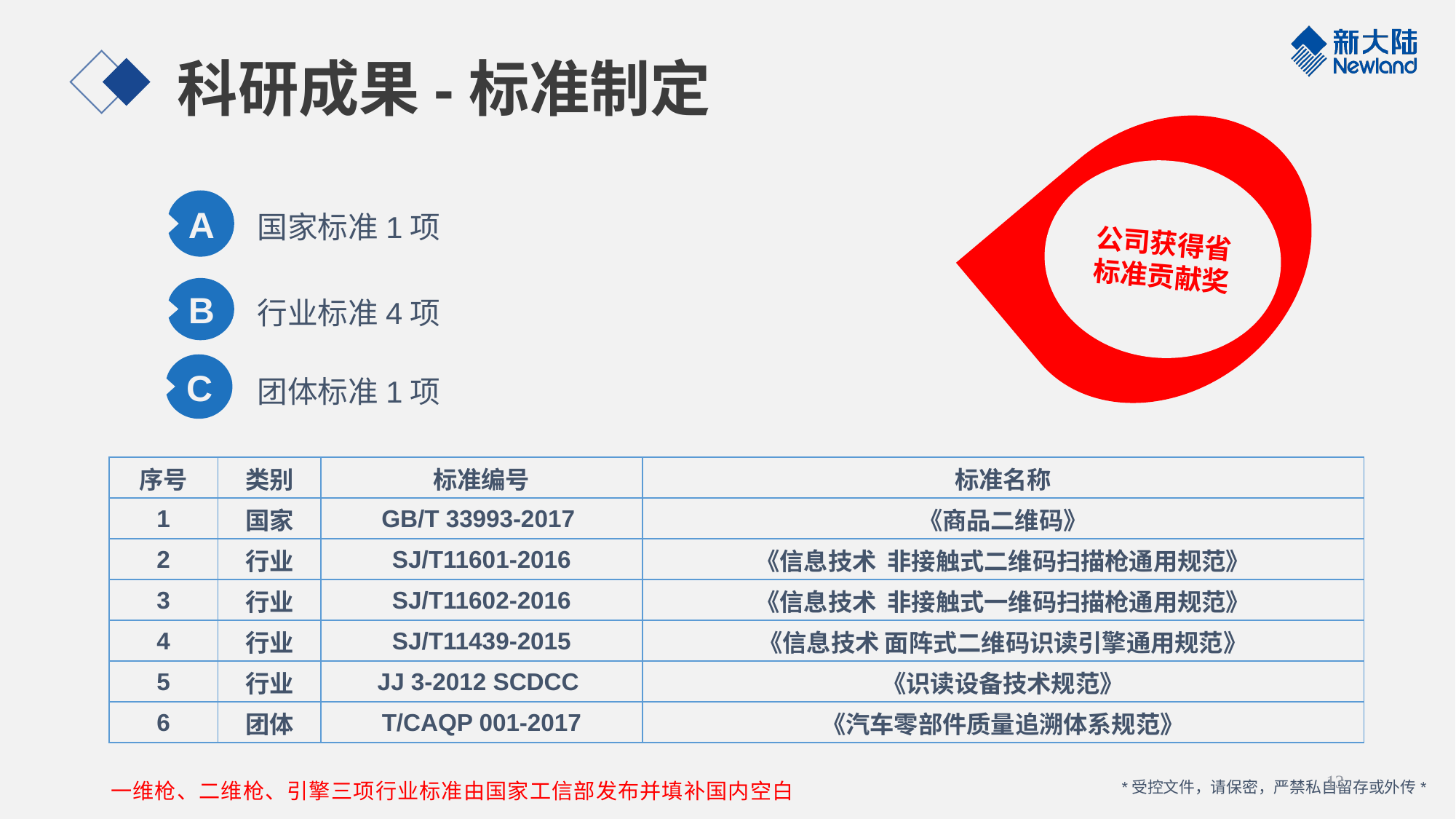

# 科研成果-标准制定

公司获得省标准贡献奖
А
国家标准1项
B
行业标准4项
C
团体标准1项
| 序号 | 类别 | 标准编号 | 标准名称 |
| --- | --- | --- | --- |
| 1 | 国家 | GB/T 33993-2017 | 《商品二维码》 |
| 2 | 行业 | SJ/T11601-2016 | 《信息技术 非接触式二维码扫描枪通用规范》 |
| 3 | 行业 | SJ/T11602-2016 | 《信息技术 非接触式一维码扫描枪通用规范》 |
| 4 | 行业 | SJ/T11439-2015 | 《信息技术 面阵式二维码识读引擎通用规范》 |
| 5 | 行业 | JJ 3-2012 SCDCC | 《识读设备技术规范》 |
| 6 | 团体 | T/CAQP 001-2017 | 《汽车零部件质量追溯体系规范》 |
13
一维枪、二维枪、引擎三项行业标准由国家工信部发布并填补国内空白